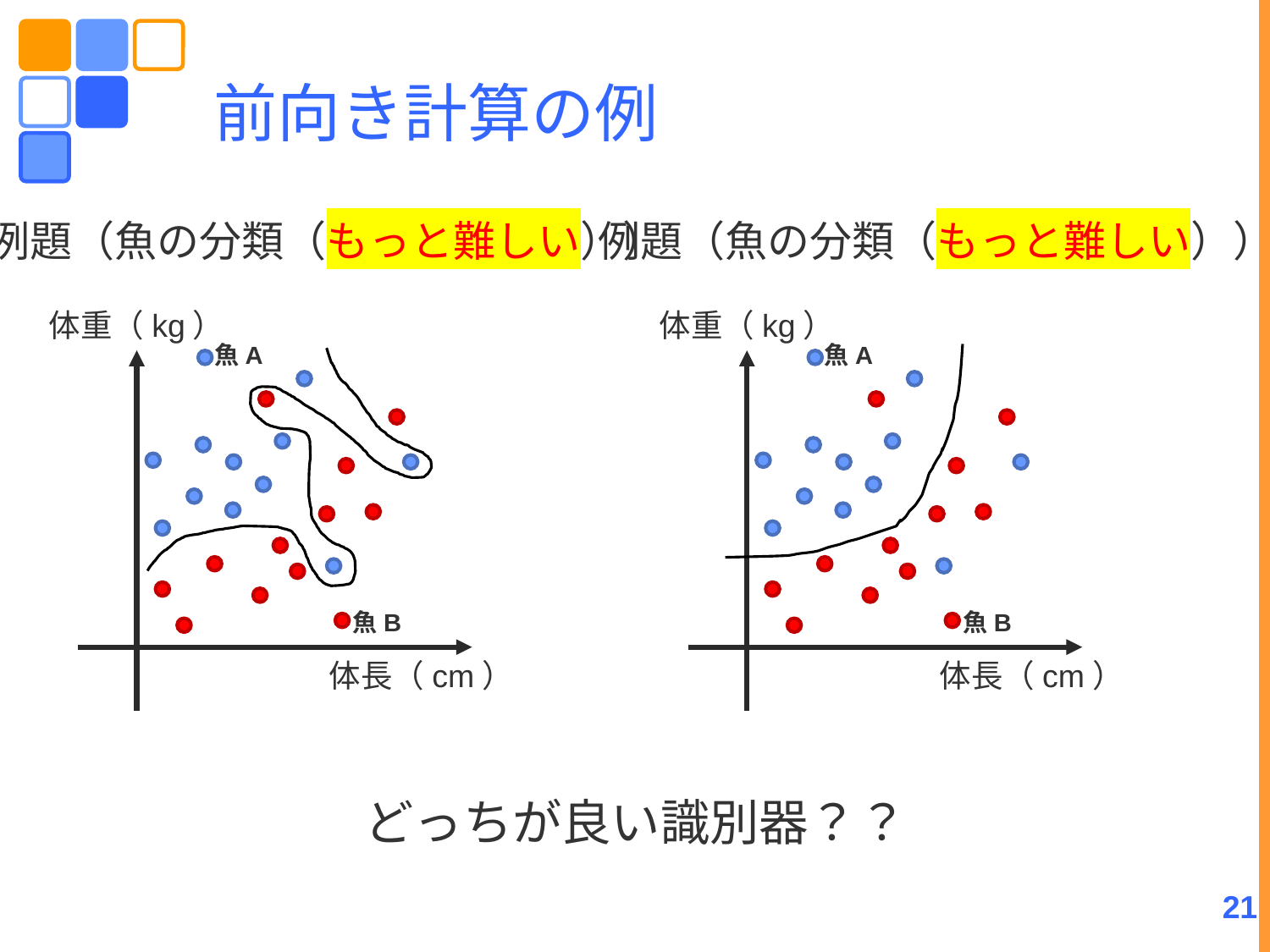

# 前向き計算の例
例題（魚の分類（もっと難しい））
例題（魚の分類（もっと難しい））
体重（kg）
体重（kg）
魚A
魚A

魚B
魚B

体長（cm）
体長（cm）
どっちが良い識別器？？